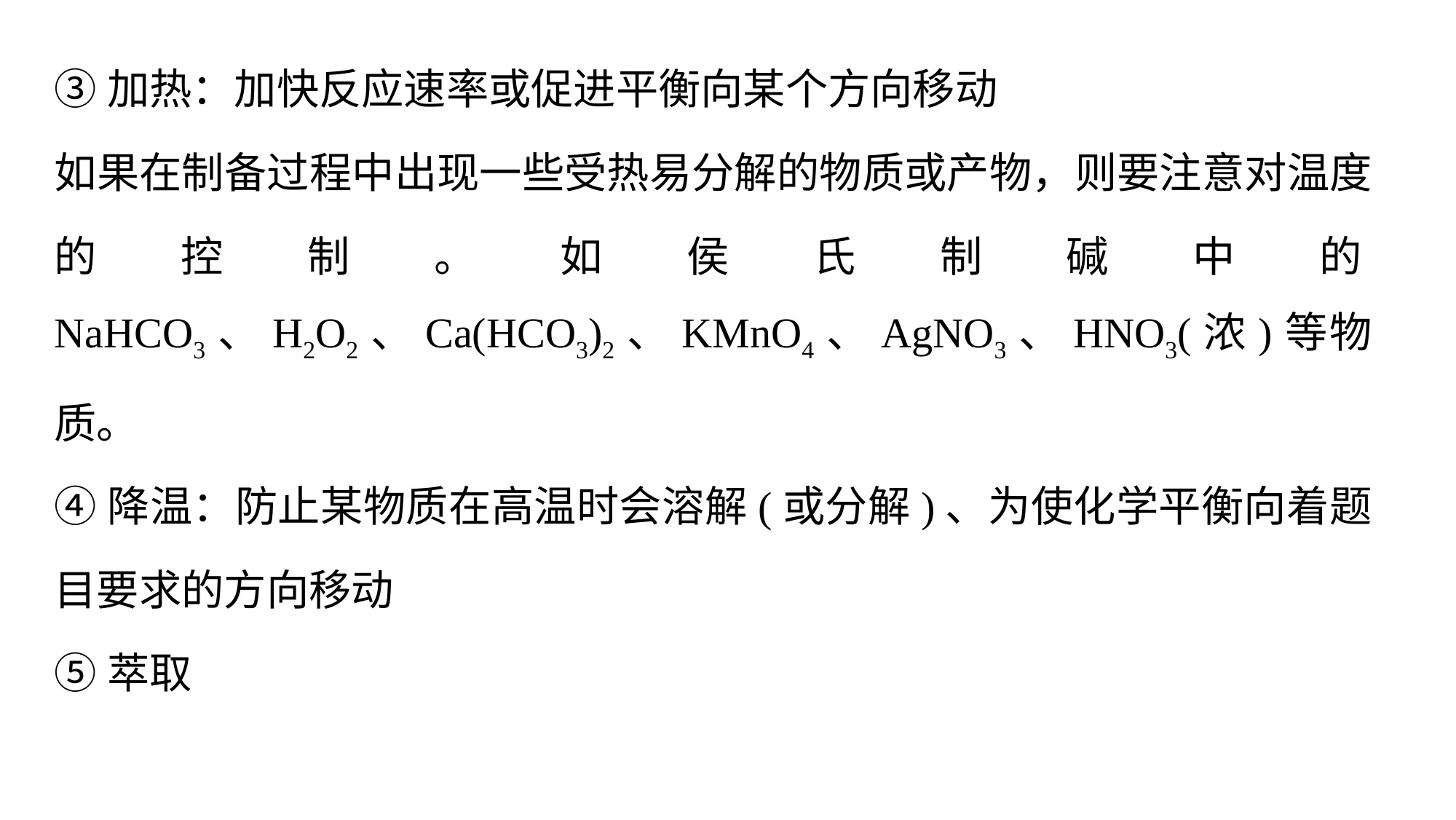

③加热：加快反应速率或促进平衡向某个方向移动
如果在制备过程中出现一些受热易分解的物质或产物，则要注意对温度的控制。如侯氏制碱中的NaHCO3、H2O2、Ca(HCO3)2、KMnO4、AgNO3、HNO3(浓)等物质。
④降温：防止某物质在高温时会溶解(或分解)、为使化学平衡向着题目要求的方向移动
⑤萃取